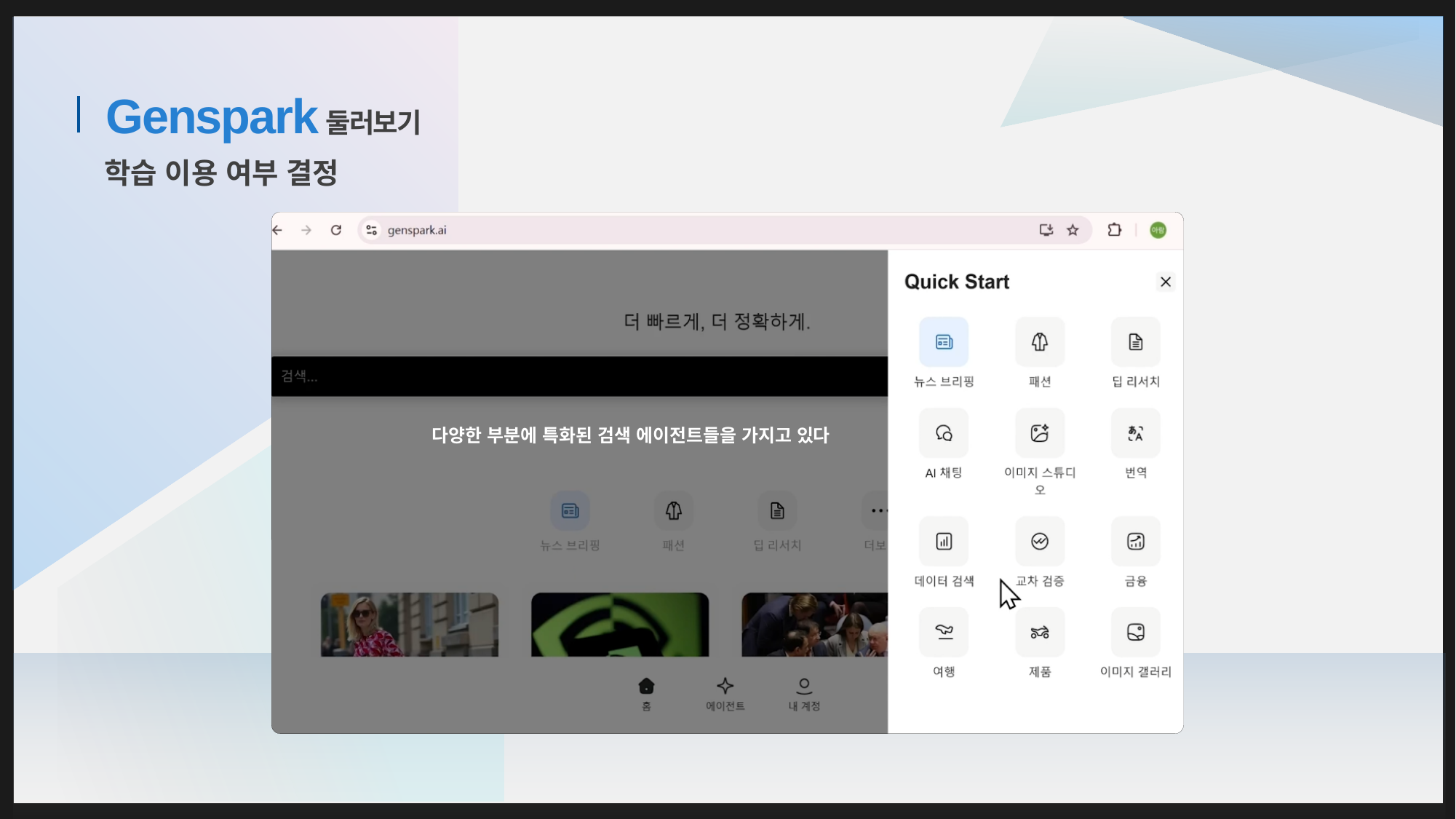

둘러보기
# Genspark
학습 이용 여부 결정

다양한 부분에 특화된 검색 에이전트들을 가지고 있다